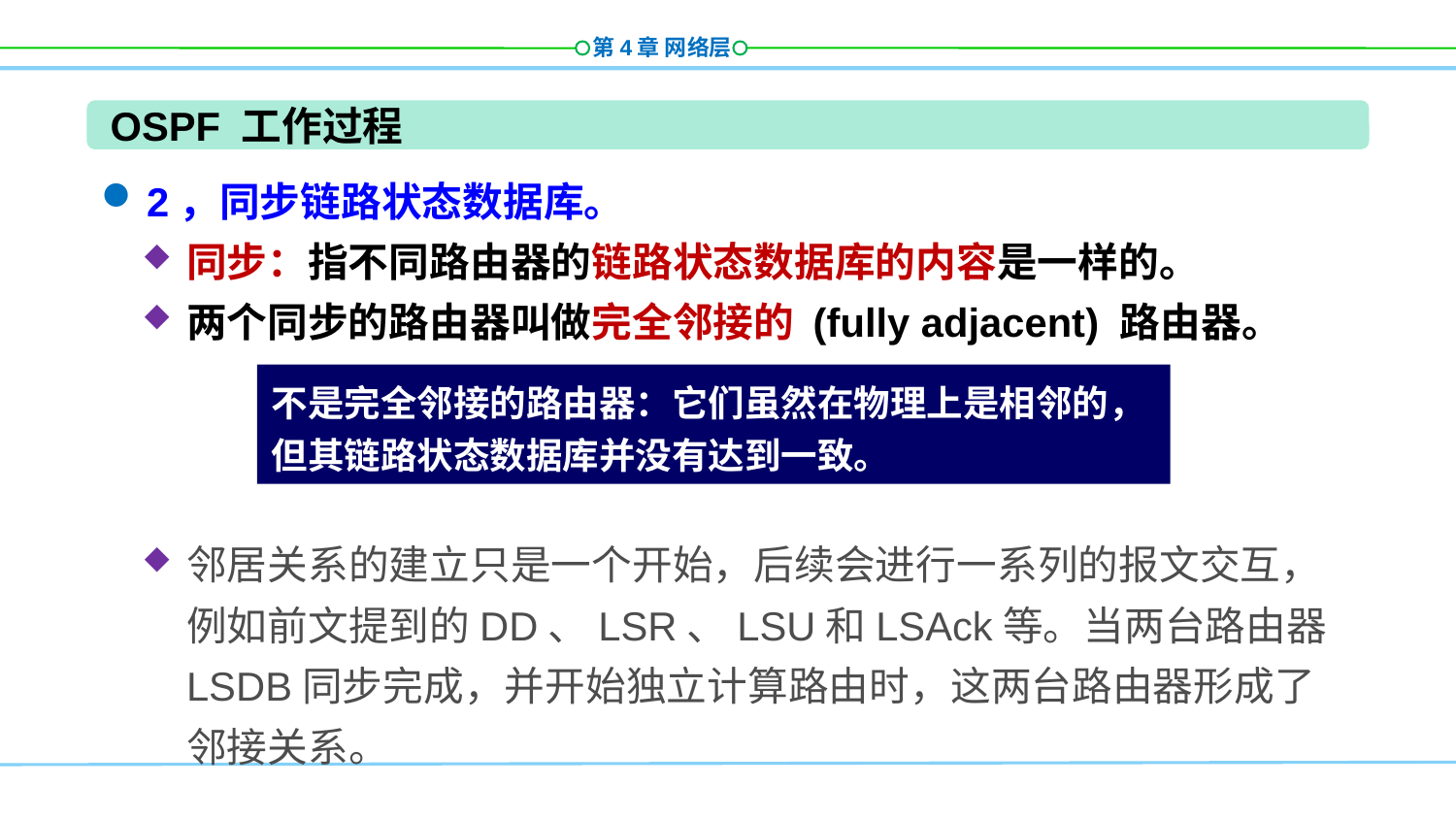

OSPF 工作过程

2，同步链路状态数据库。
同步：指不同路由器的链路状态数据库的内容是一样的。
两个同步的路由器叫做完全邻接的 (fully adjacent) 路由器。

邻居关系的建立只是一个开始，后续会进行一系列的报文交互，例如前文提到的DD、LSR、LSU和LSAck等。当两台路由器LSDB同步完成，并开始独立计算路由时，这两台路由器形成了邻接关系。
不是完全邻接的路由器：它们虽然在物理上是相邻的，但其链路状态数据库并没有达到一致。